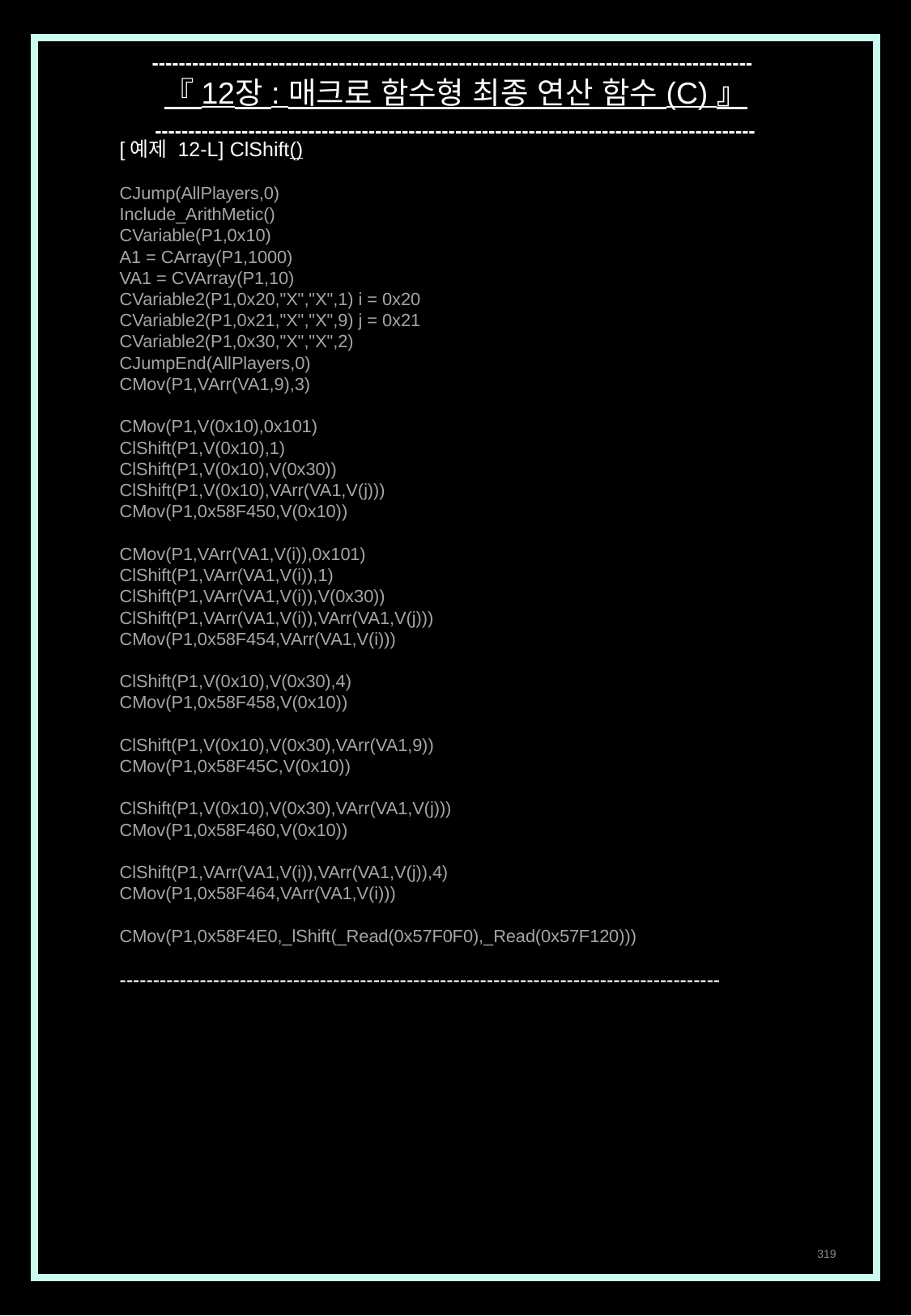

------------------------------------------------------------------------------------------
『 12장 : 매크로 함수형 최종 연산 함수 (C) 』
------------------------------------------------------------------------------------------
[예제 12-L] ClShift()

CJump(AllPlayers,0)
Include_ArithMetic()
CVariable(P1,0x10)
A1 = CArray(P1,1000)
VA1 = CVArray(P1,10)
CVariable2(P1,0x20,"X","X",1) i = 0x20
CVariable2(P1,0x21,"X","X",9) j = 0x21
CVariable2(P1,0x30,"X","X",2)
CJumpEnd(AllPlayers,0)
CMov(P1,VArr(VA1,9),3)

CMov(P1,V(0x10),0x101)
ClShift(P1,V(0x10),1)
ClShift(P1,V(0x10),V(0x30))
ClShift(P1,V(0x10),VArr(VA1,V(j)))
CMov(P1,0x58F450,V(0x10))

CMov(P1,VArr(VA1,V(i)),0x101)
ClShift(P1,VArr(VA1,V(i)),1)
ClShift(P1,VArr(VA1,V(i)),V(0x30))
ClShift(P1,VArr(VA1,V(i)),VArr(VA1,V(j)))
CMov(P1,0x58F454,VArr(VA1,V(i)))

ClShift(P1,V(0x10),V(0x30),4)
CMov(P1,0x58F458,V(0x10))

ClShift(P1,V(0x10),V(0x30),VArr(VA1,9))
CMov(P1,0x58F45C,V(0x10))

ClShift(P1,V(0x10),V(0x30),VArr(VA1,V(j)))
CMov(P1,0x58F460,V(0x10))

ClShift(P1,VArr(VA1,V(i)),VArr(VA1,V(j)),4)
CMov(P1,0x58F464,VArr(VA1,V(i)))

CMov(P1,0x58F4E0,_lShift(_Read(0x57F0F0),_Read(0x57F120)))

------------------------------------------------------------------------------------------

319